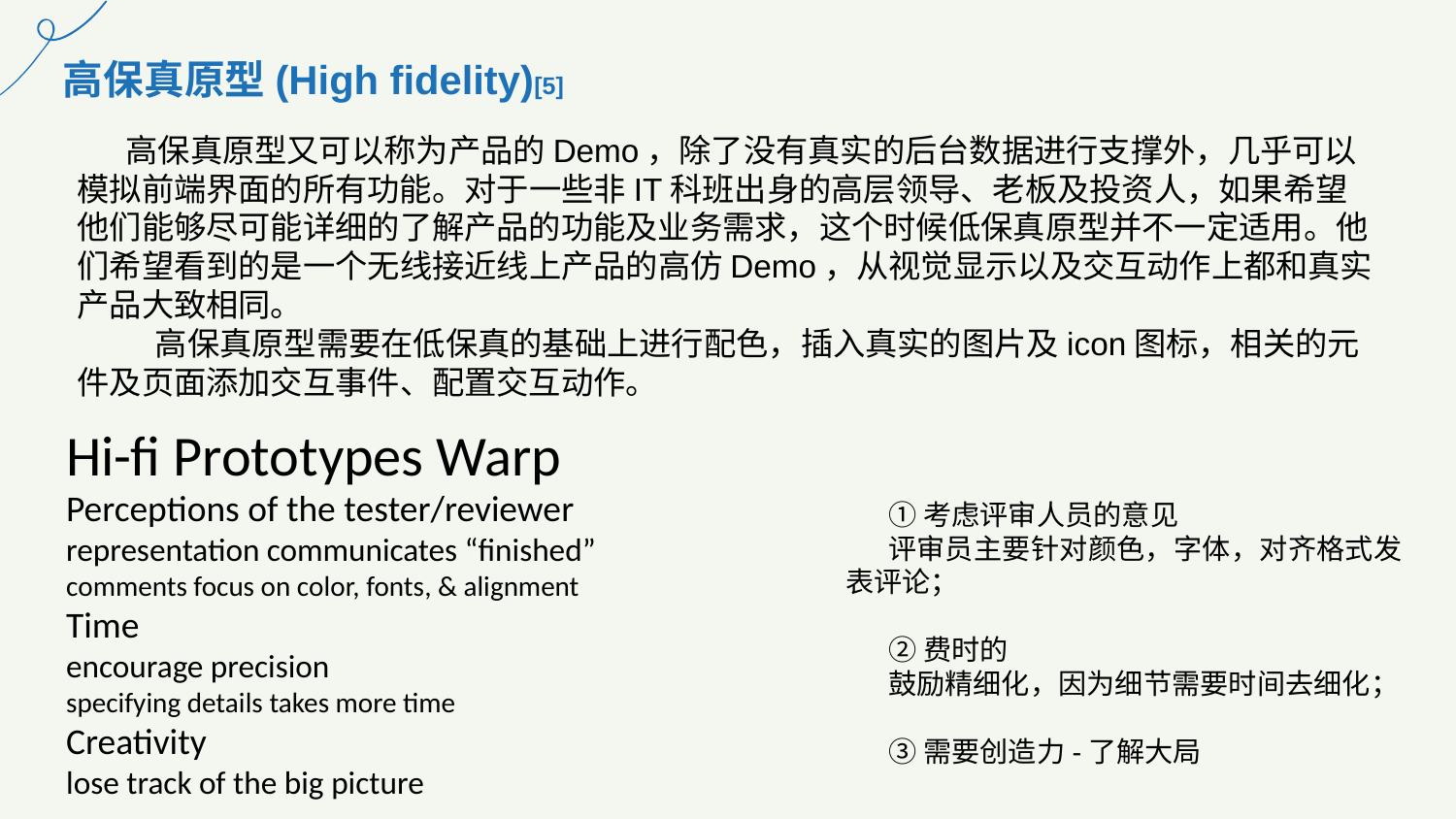

高保真原型(High fidelity)[5]
高保真原型又可以称为产品的Demo，除了没有真实的后台数据进行支撑外，几乎可以模拟前端界面的所有功能。对于一些非IT科班出身的高层领导、老板及投资人，如果希望他们能够尽可能详细的了解产品的功能及业务需求，这个时候低保真原型并不一定适用。他们希望看到的是一个无线接近线上产品的高仿Demo，从视觉显示以及交互动作上都和真实产品大致相同。
   高保真原型需要在低保真的基础上进行配色，插入真实的图片及icon图标，相关的元件及页面添加交互事件、配置交互动作。
# Hi-fi Prototypes Warp
Perceptions of the tester/reviewer
representation communicates “finished”
comments focus on color, fonts, & alignment
Time
encourage precision
specifying details takes more time
Creativity
lose track of the big picture
①考虑评审人员的意见
评审员主要针对颜色，字体，对齐格式发表评论；

②费时的
鼓励精细化，因为细节需要时间去细化；

③需要创造力-了解大局